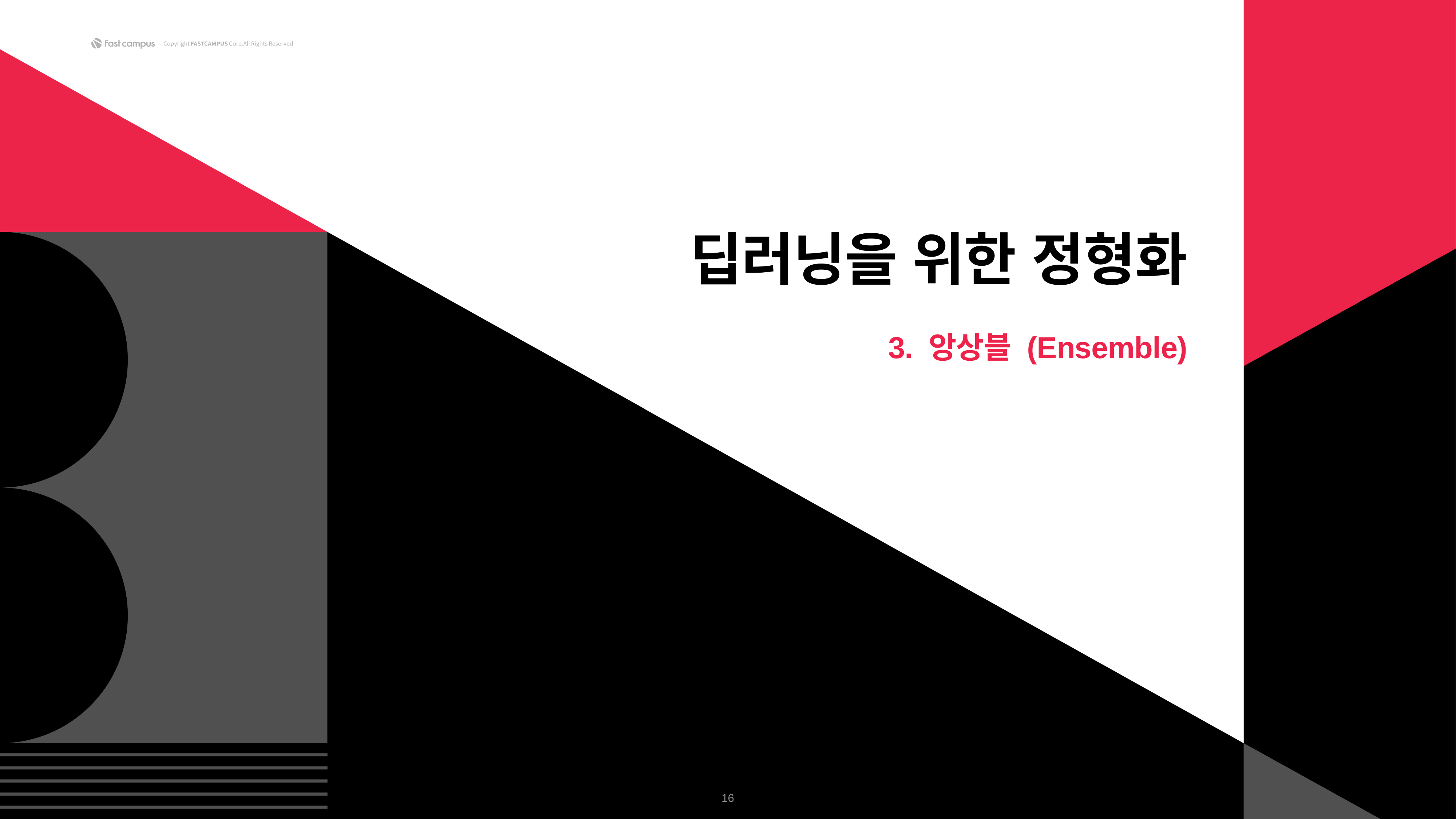

딥러닝을 위한 정형화

3. 앙상블 (Ensemble)
16